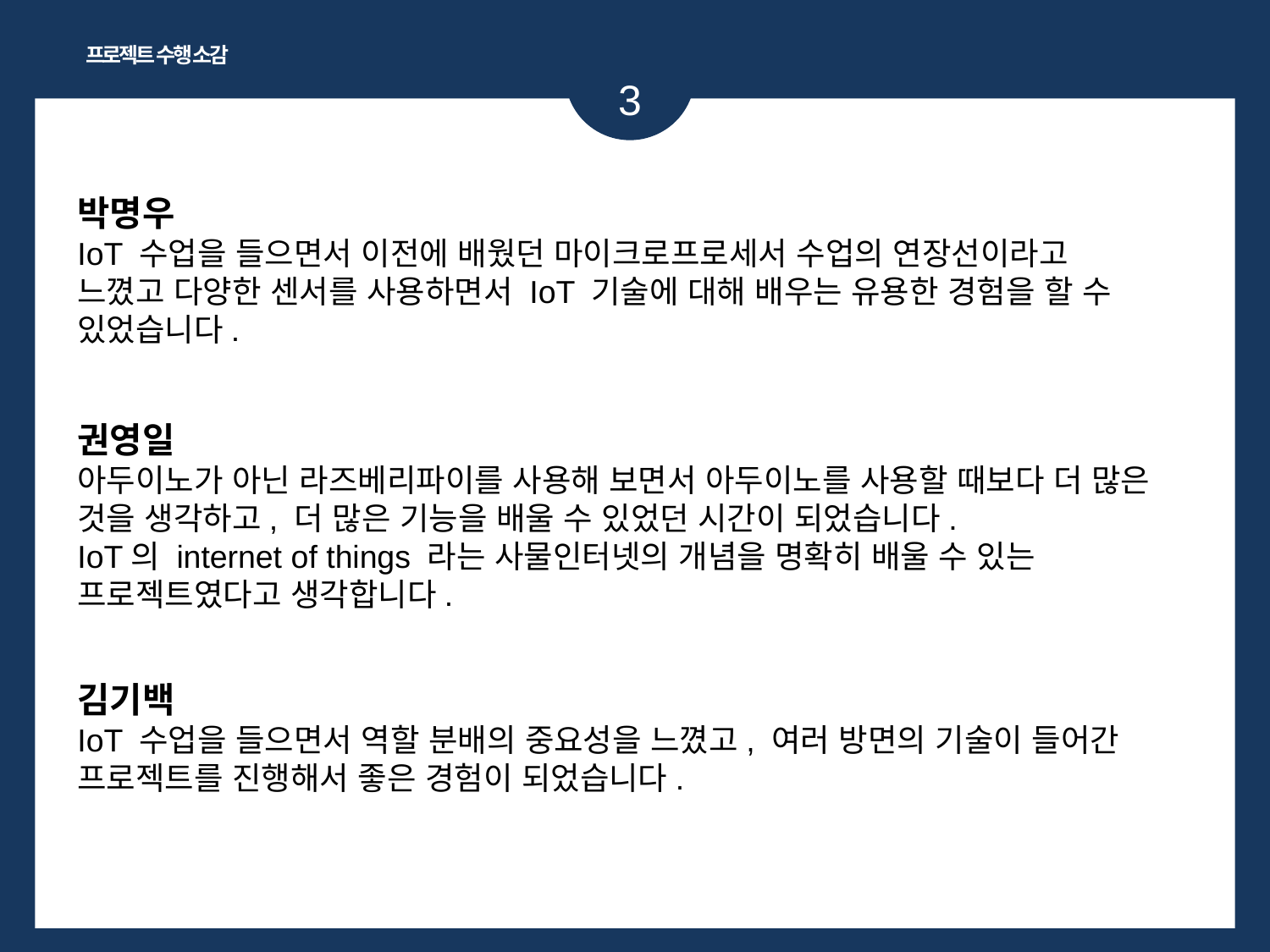

프로젝트 수행 소감
3

박명우
IoT 수업을 들으면서 이전에 배웠던 마이크로프로세서 수업의 연장선이라고 느꼈고 다양한 센서를 사용하면서 IoT 기술에 대해 배우는 유용한 경험을 할 수 있었습니다.
권영일
아두이노가 아닌 라즈베리파이를 사용해 보면서 아두이노를 사용할 때보다 더 많은 것을 생각하고, 더 많은 기능을 배울 수 있었던 시간이 되었습니다.
IoT의 internet of things 라는 사물인터넷의 개념을 명확히 배울 수 있는 프로젝트였다고 생각합니다.
김기백
IoT 수업을 들으면서 역할 분배의 중요성을 느꼈고, 여러 방면의 기술이 들어간 프로젝트를 진행해서 좋은 경험이 되었습니다.